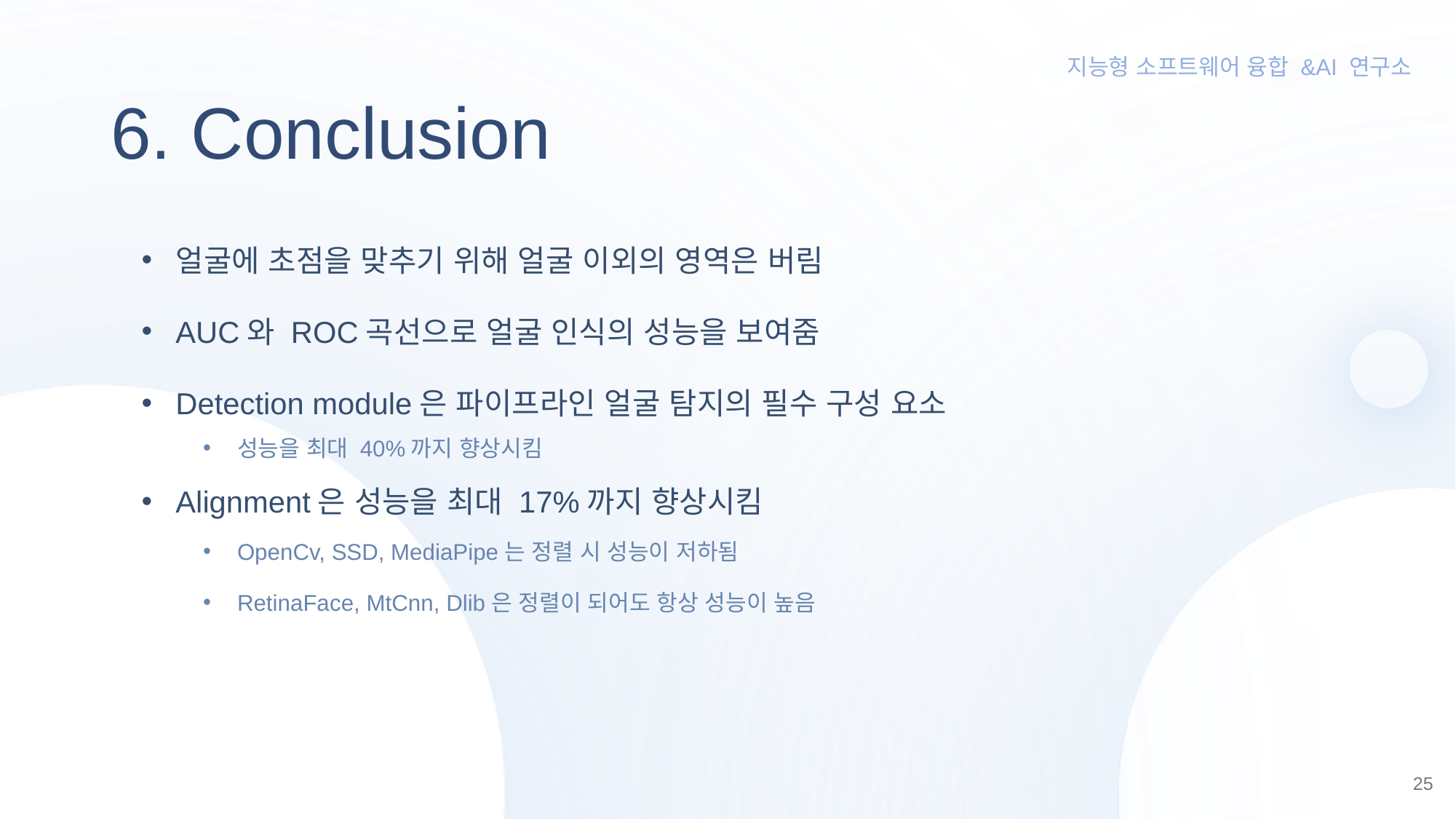

6. Conclusion
얼굴에 초점을 맞추기 위해 얼굴 이외의 영역은 버림
AUC와 ROC곡선으로 얼굴 인식의 성능을 보여줌
Detection module은 파이프라인 얼굴 탐지의 필수 구성 요소

성능을 최대 40%까지 향상시킴
Alignment은 성능을 최대 17%까지 향상시킴
OpenCv, SSD, MediaPipe는 정렬 시 성능이 저하됨
RetinaFace, MtCnn, Dlib은 정렬이 되어도 항상 성능이 높음
25